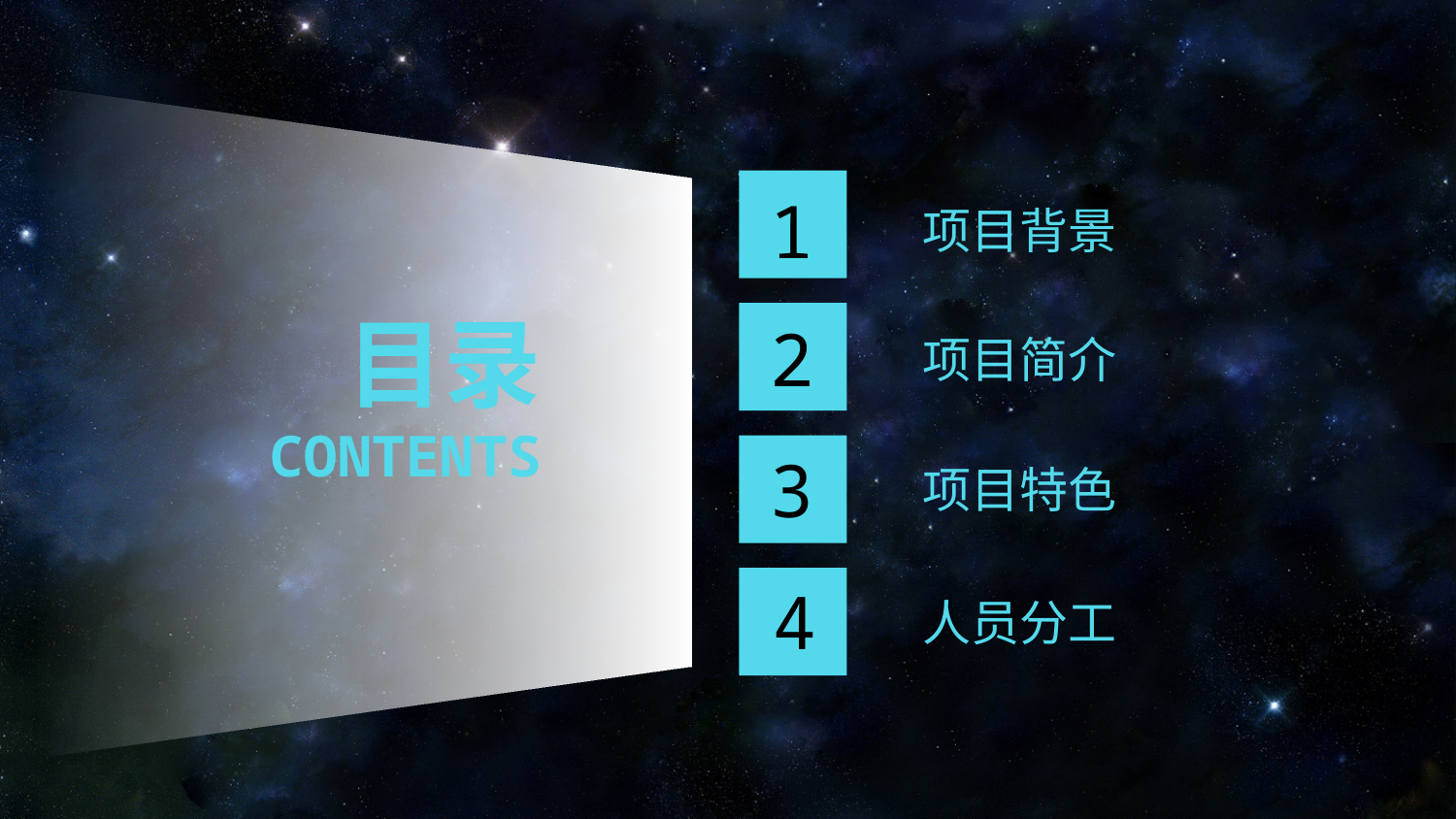

1
项目背景
目录
CONTENTS

2
项目简介

3
项目特色

4
人员分工